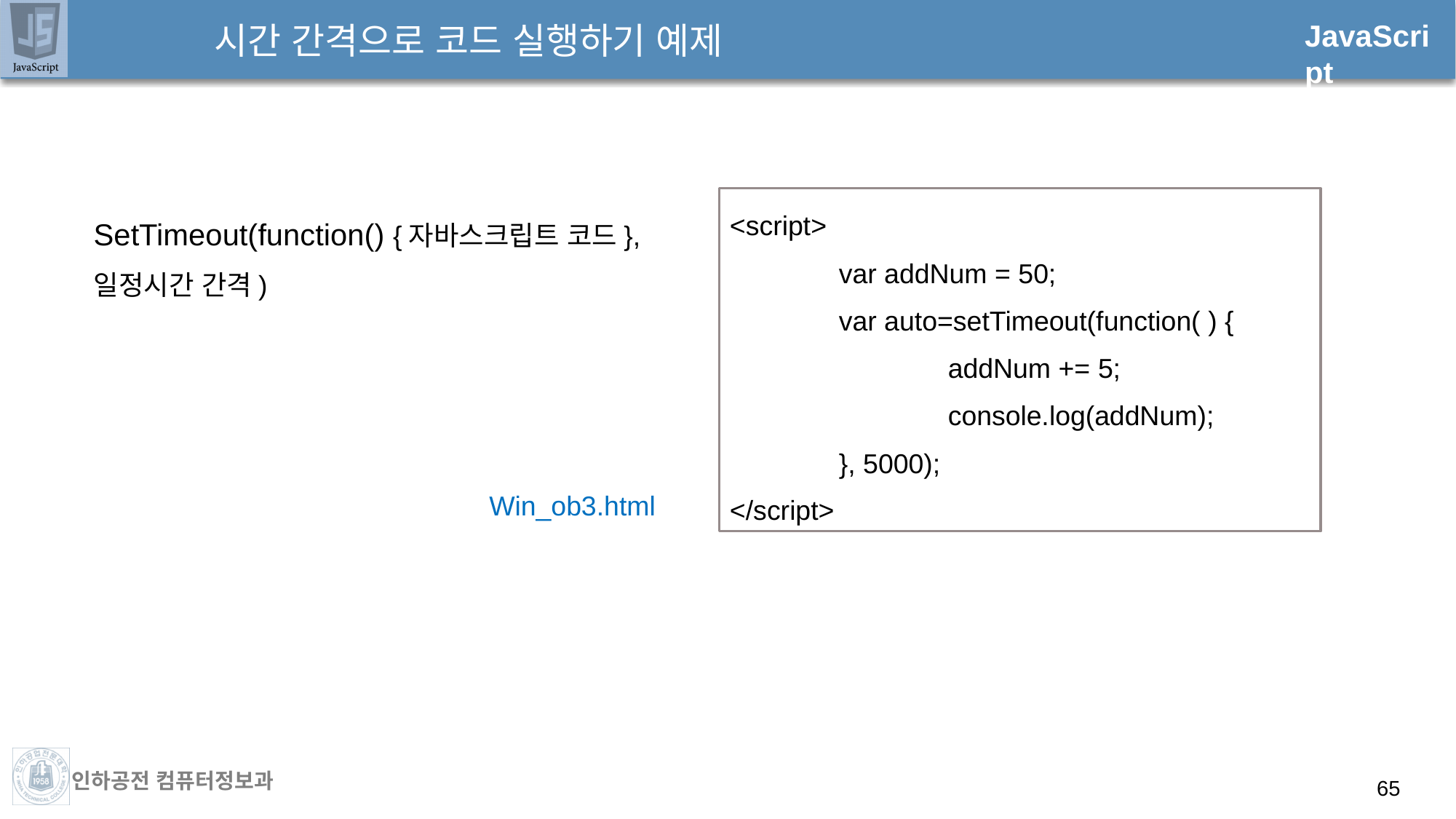

# 시간 간격으로 코드 실행하기 예제
<script>
	var addNum = 50;
	var auto=setTimeout(function( ) {
		addNum += 5;
		console.log(addNum);
	}, 5000);
</script>
SetTimeout(function() {자바스크립트 코드}, 일정시간 간격)
Win_ob3.html